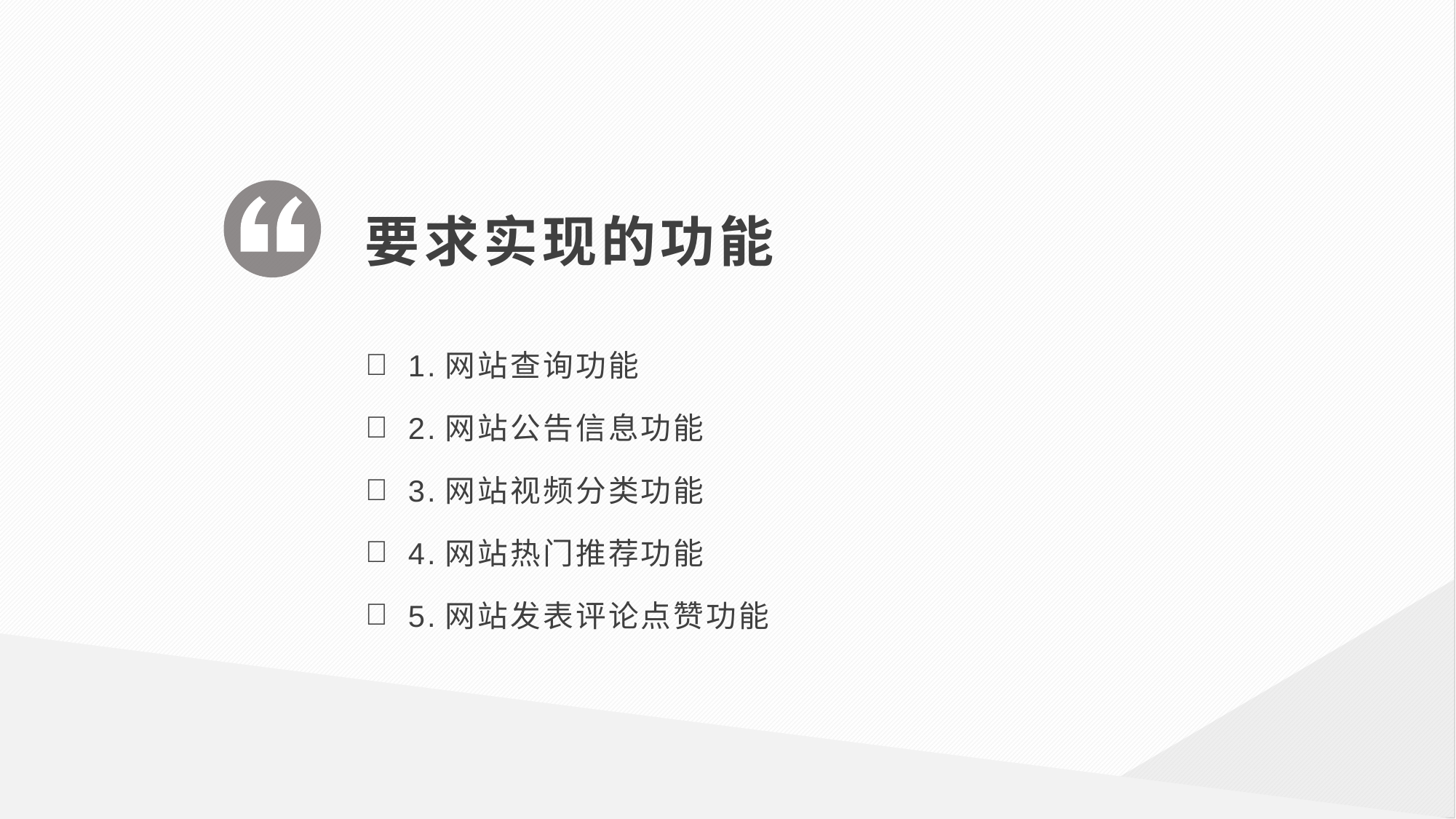

要求实现的功能
1.网站查询功能
2.网站公告信息功能
3.网站视频分类功能
4.网站热门推荐功能
5.网站发表评论点赞功能